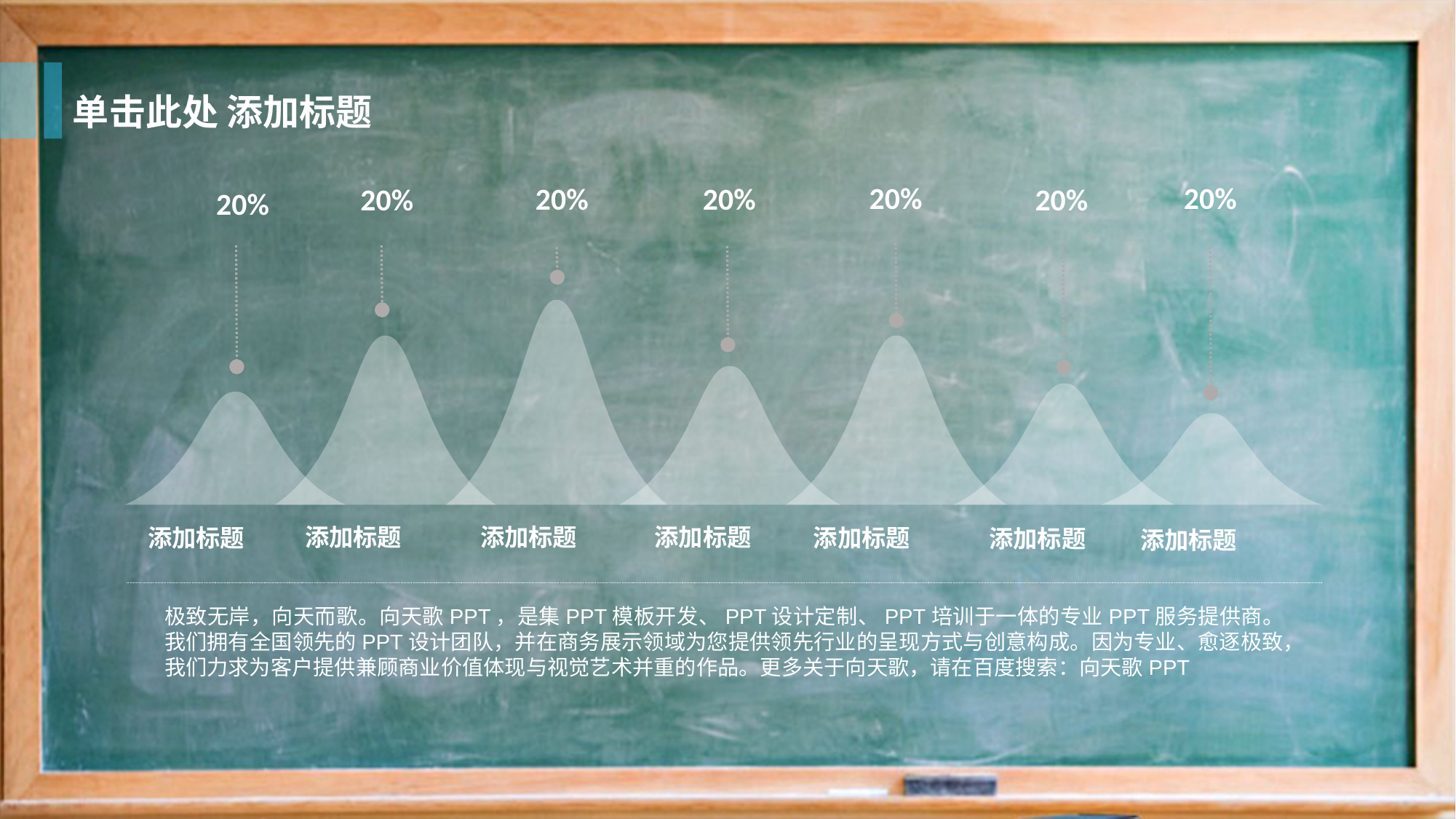

单击此处 添加标题
20%

添加标题
20%

添加标题
20%

添加标题
20%

添加标题
20%

添加标题
20%

添加标题
20%

添加标题

极致无岸，向天而歌。向天歌PPT，是集PPT模板开发、PPT设计定制、PPT培训于一体的专业PPT服务提供商。我们拥有全国领先的PPT设计团队，并在商务展示领域为您提供领先行业的呈现方式与创意构成。因为专业、愈逐极致，我们力求为客户提供兼顾商业价值体现与视觉艺术并重的作品。更多关于向天歌，请在百度搜索：向天歌PPT